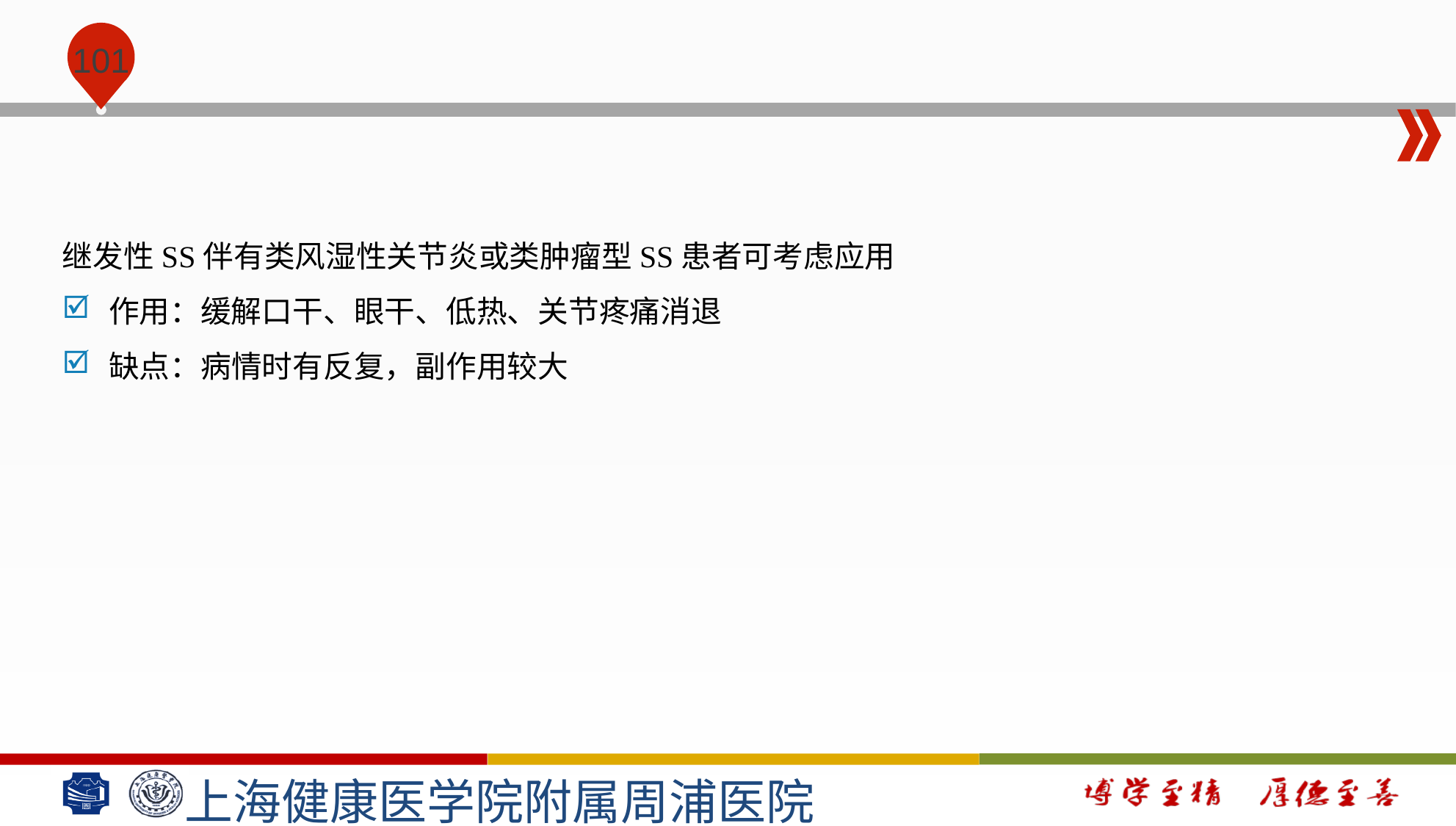

#

继发性SS伴有类风湿性关节炎或类肿瘤型SS患者可考虑应用
作用：缓解口干、眼干、低热、关节疼痛消退
缺点：病情时有反复，副作用较大